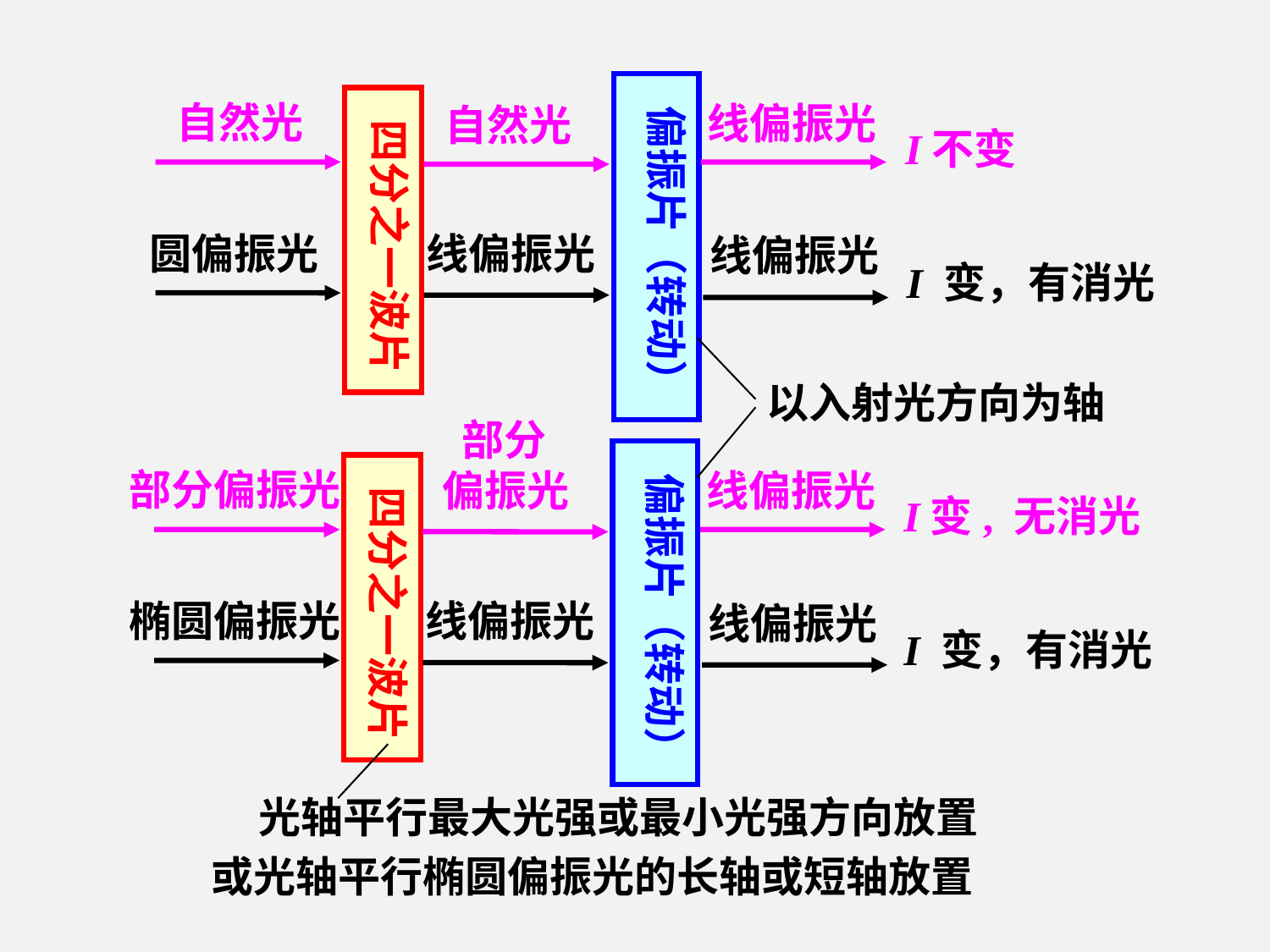

偏振片（转动）
 四分之一波片
自然光

线偏振光
 I不变

自然光

圆偏振光

线偏振光

线偏振光
I 变，有消光

以入射光方向为轴
 部分
偏振光

 偏振片（转动）
 四分之一波片
部分偏振光

线偏振光
I变, 无消光

椭圆偏振光

线偏振光

线偏振光
I 变，有消光

    光轴平行最大光强或最小光强方向放置
或光轴平行椭圆偏振光的长轴或短轴放置